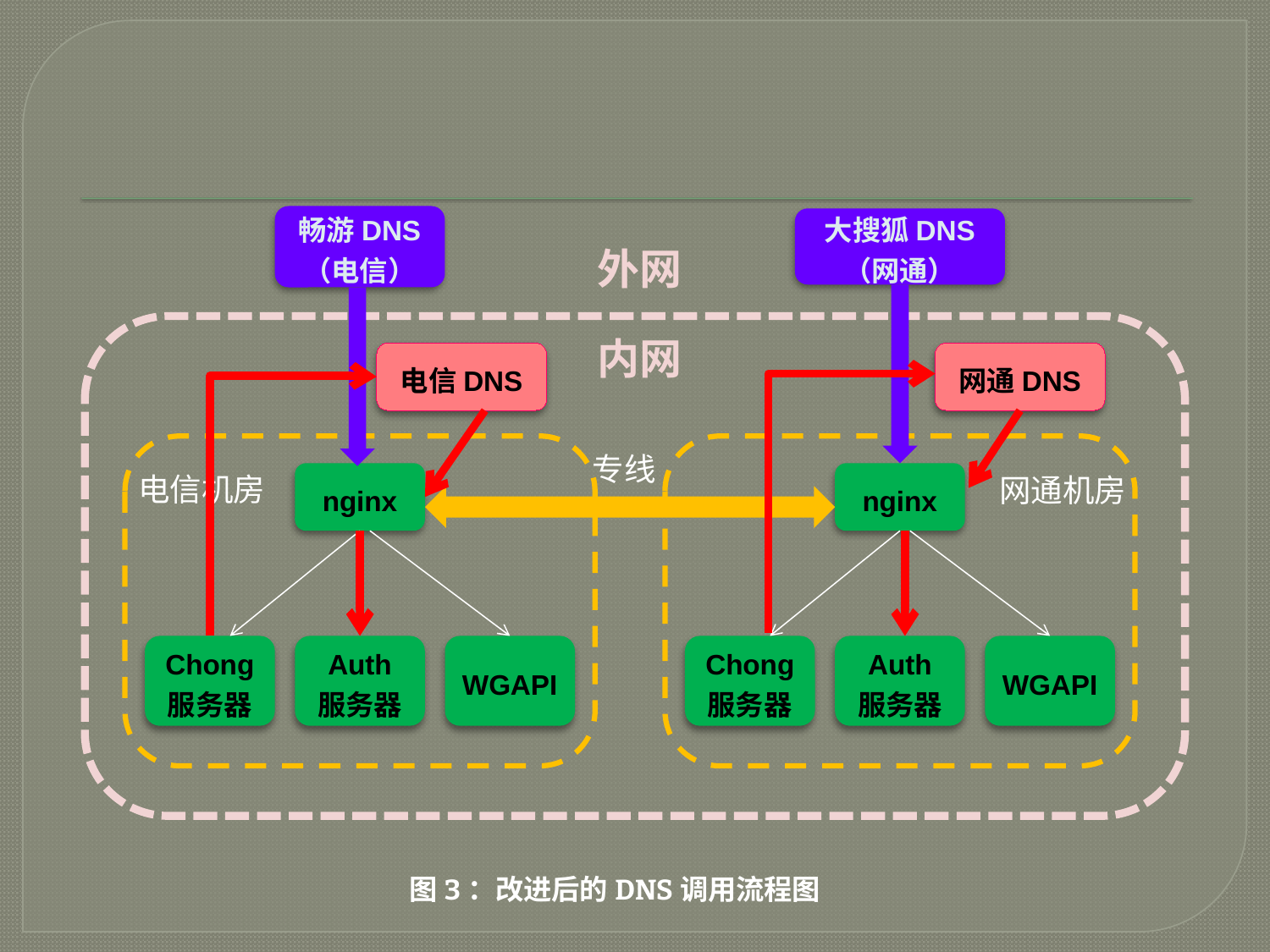

#
畅游DNS
（电信）
大搜狐DNS
（网通）
外网

内网
电信DNS
网通DNS

专线
电信机房
nginx
nginx
网通机房

WGAPI
WGAPI
Chong
服务器
Auth
服务器
Chong
服务器
Auth
服务器
图3：改进后的DNS调用流程图